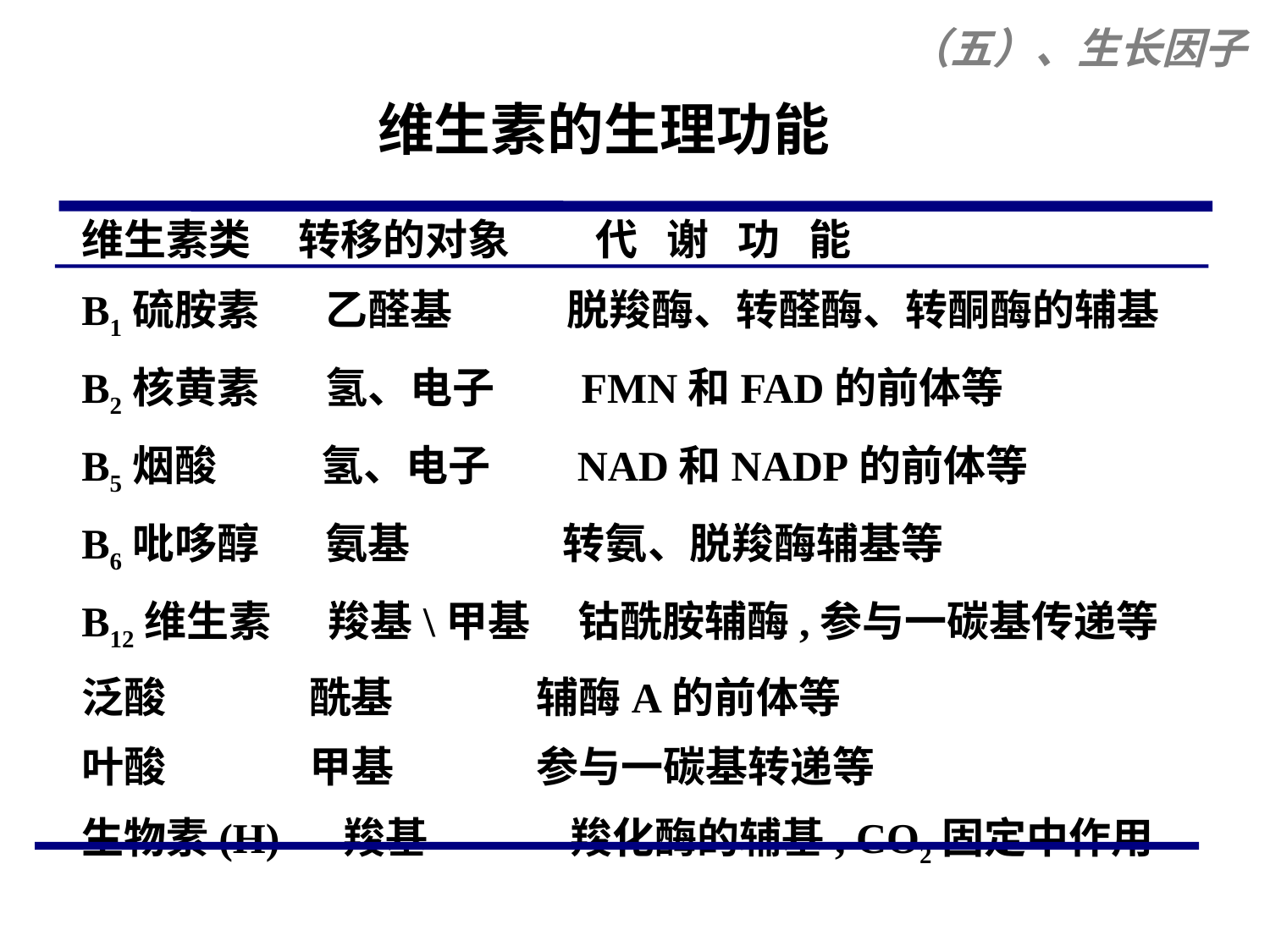

（五）、生长因子
# 维生素的生理功能
维生素类     转移的对象         代   谢   功   能
B1硫胺素       乙醛基            脱羧酶、转醛酶、转酮酶的辅基
B2核黄素       氢、电子        FMN和FAD的前体等
B5烟酸           氢、电子        NAD和NADP的前体等
B6吡哆醇       氨基                转氨、脱羧酶辅基等
B12维生素      羧基\甲基     钴酰胺辅酶,参与一碳基传递等
泛酸               酰基               辅酶A的前体等
叶酸               甲基               参与一碳基转递等
生物素(H)     羧基               羧化酶的辅基, CO2固定中作用